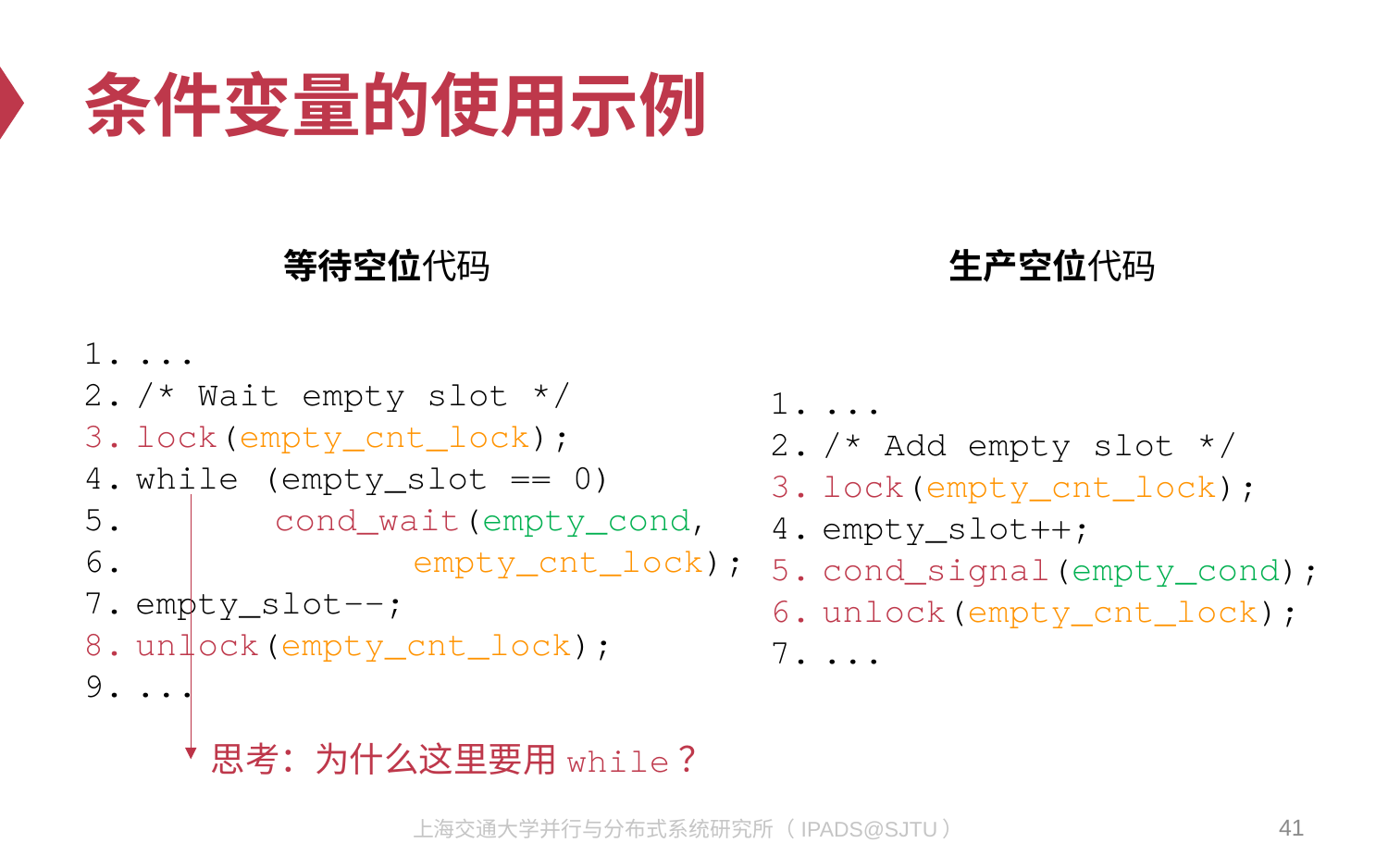

# 条件变量的使用示例
等待空位代码
生产空位代码
...
/* Wait empty slot */
lock(empty_cnt_lock);
while (empty_slot == 0)
	cond_wait(empty_cond,
		empty_cnt_lock);
empty_slot--;
unlock(empty_cnt_lock);
...
...
/* Add empty slot */
lock(empty_cnt_lock);
empty_slot++;
cond_signal(empty_cond);
unlock(empty_cnt_lock);
...
思考：为什么这里要用while？
41
上海交通大学并行与分布式系统研究所（IPADS@SJTU）